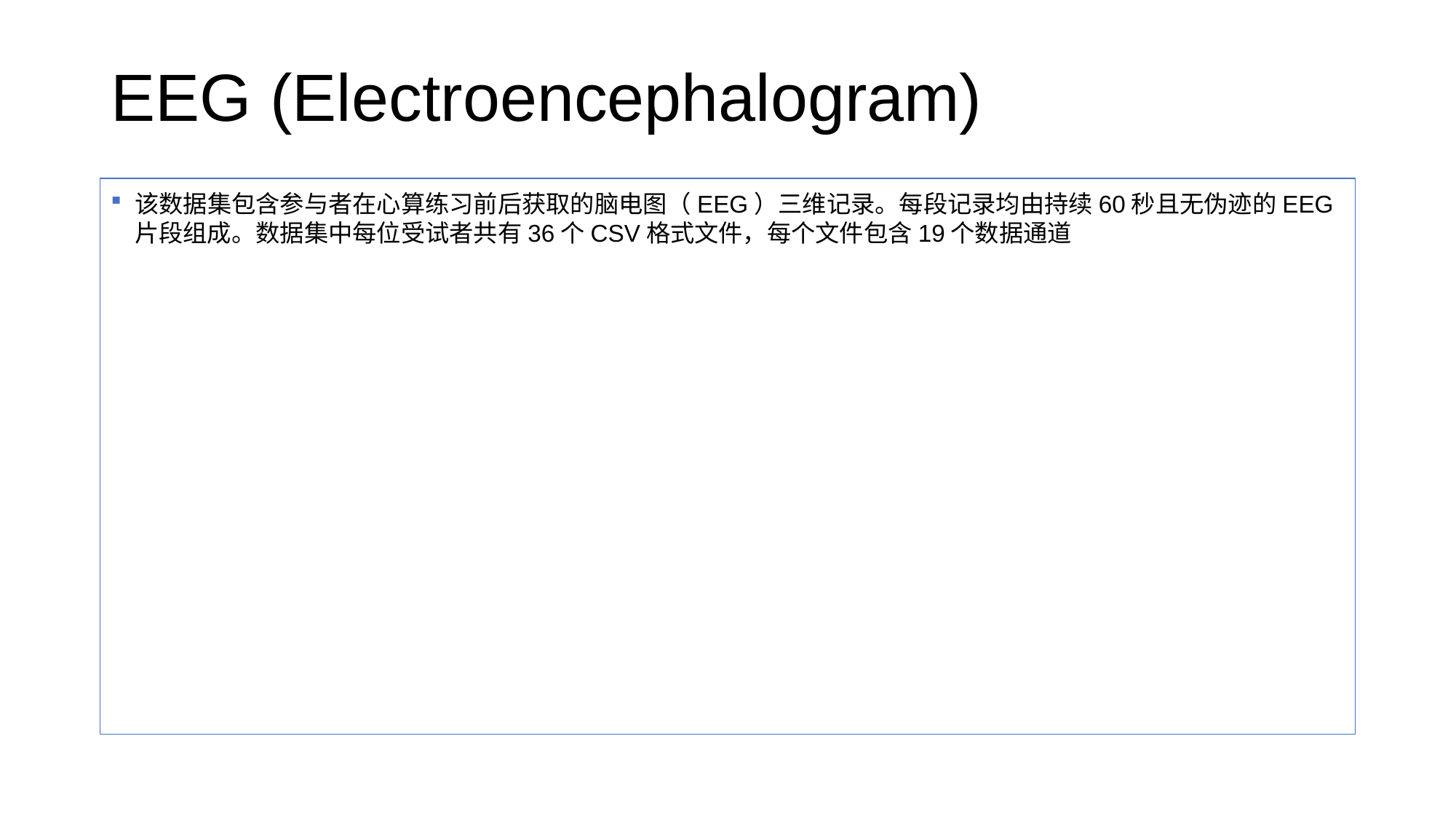

# EEG (Electroencephalogram)
该数据集包含参与者在心算练习前后获取的脑电图（EEG）三维记录。每段记录均由持续60秒且无伪迹的EEG片段组成。数据集中每位受试者共有36个CSV格式文件，每个文件包含19个数据通道